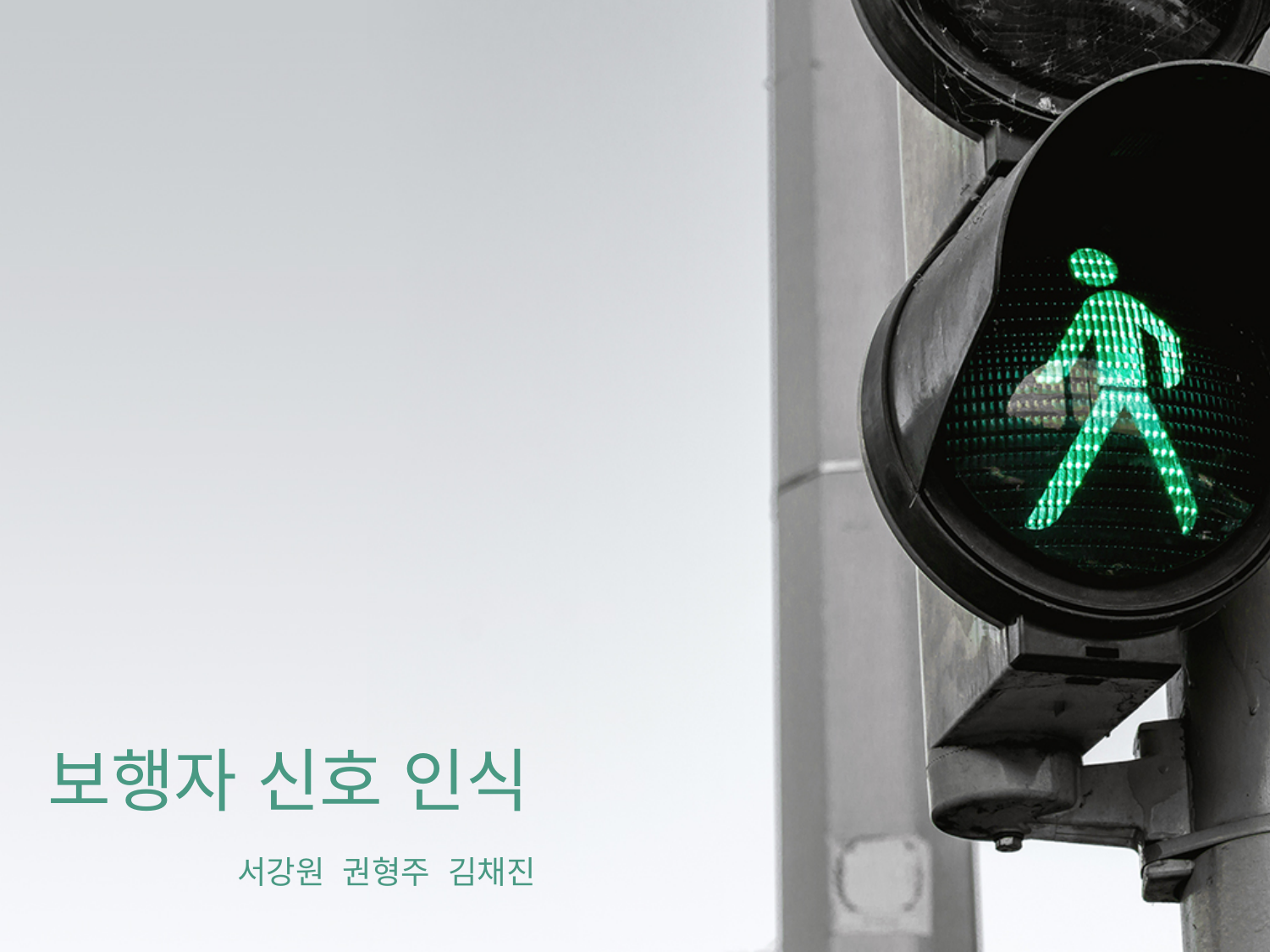

# 보행자 신호 인식
서강원  권형주  김채진